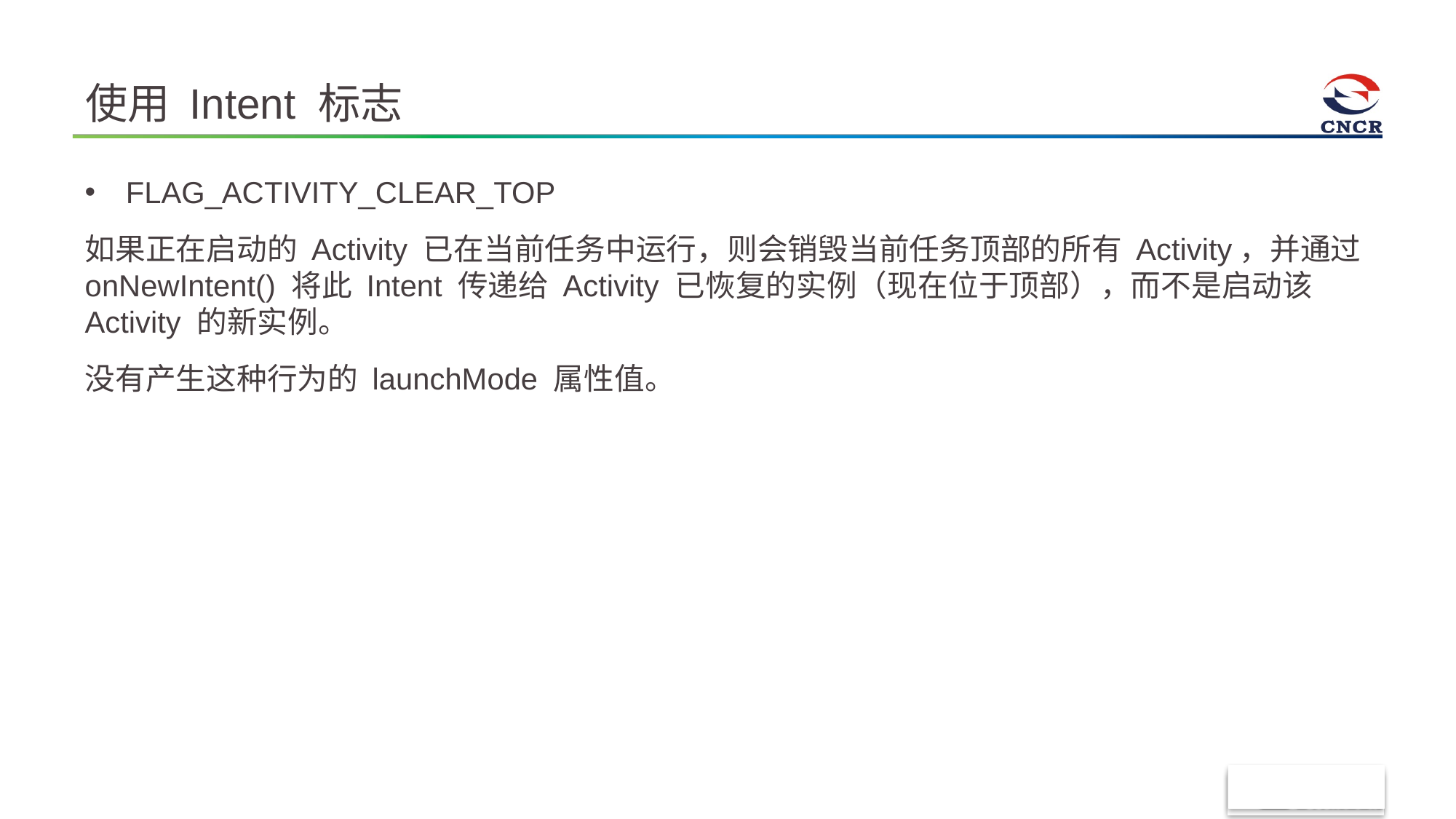

# 使用 Intent 标志
FLAG_ACTIVITY_CLEAR_TOP
如果正在启动的 Activity 已在当前任务中运行，则会销毁当前任务顶部的所有 Activity，并通过 onNewIntent() 将此 Intent 传递给 Activity 已恢复的实例（现在位于顶部），而不是启动该 Activity 的新实例。
没有产生这种行为的 launchMode 属性值。